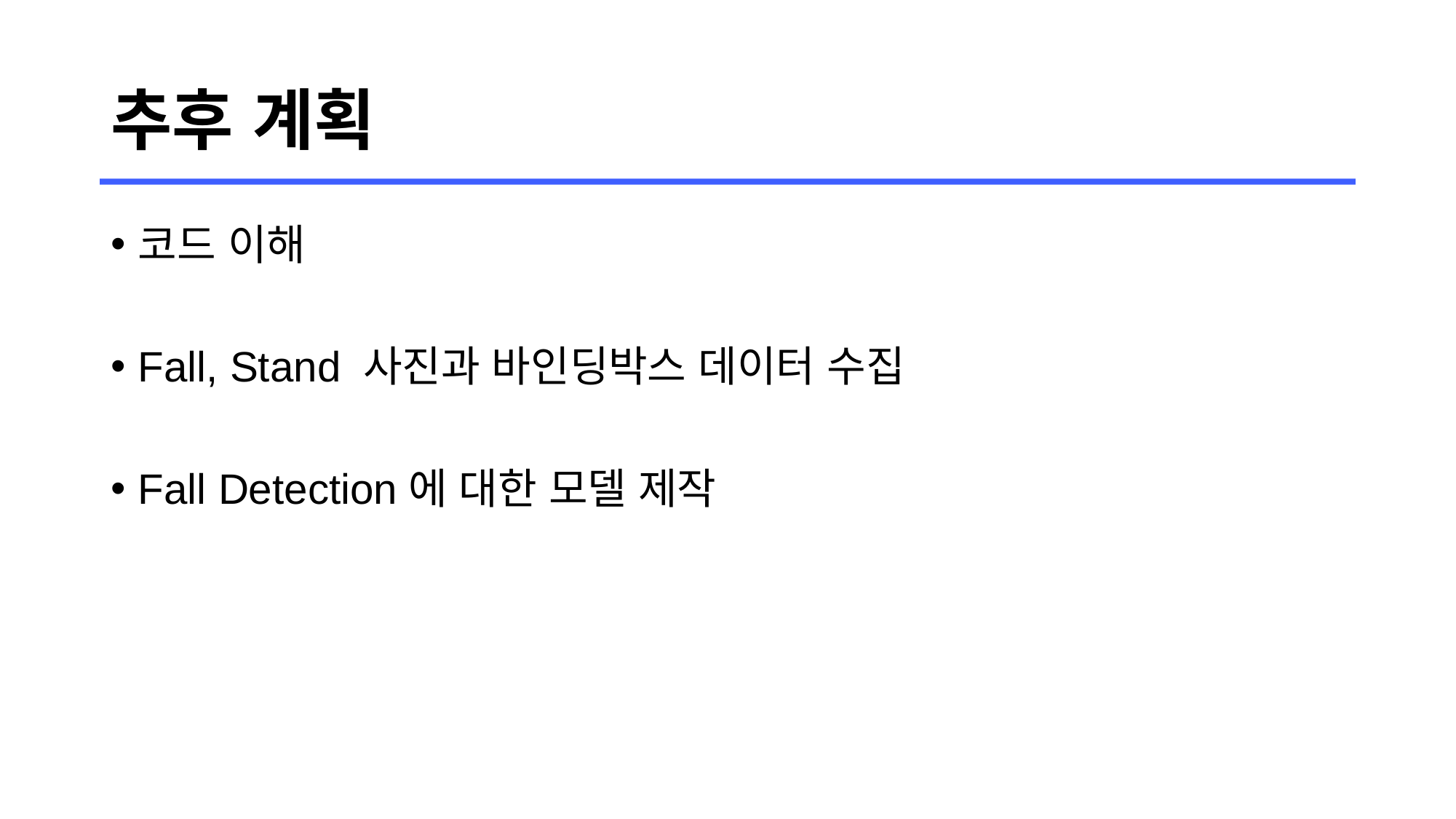

# 추후 계획
코드 이해

Fall, Stand 사진과 바인딩박스 데이터 수집

Fall Detection에 대한 모델 제작